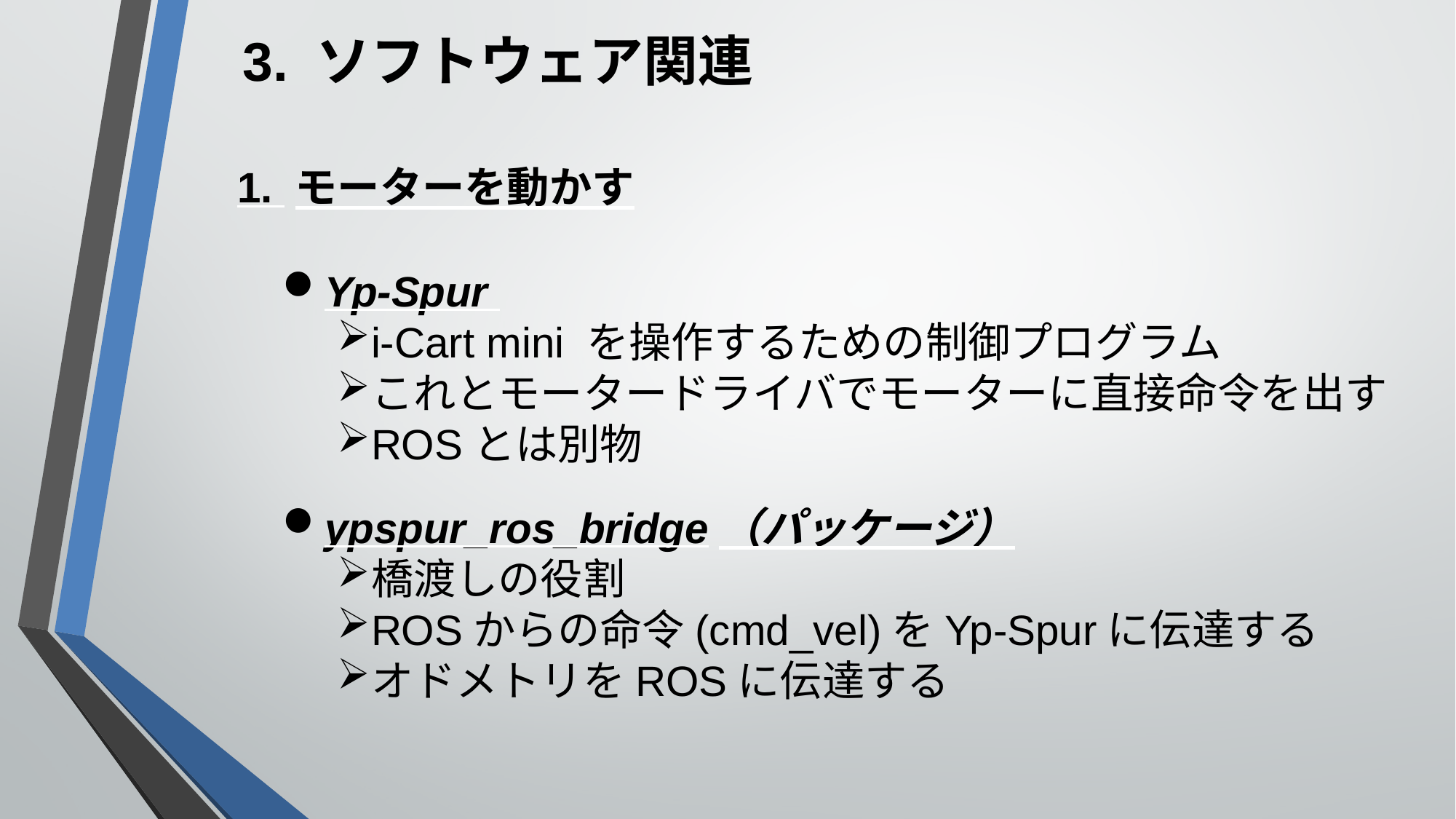

3. ソフトウェア関連
1. モーターを動かす
Yp-Spur
i-Cart mini を操作するための制御プログラム
これとモータードライバでモーターに直接命令を出す
ROSとは別物

ypspur_ros_bridge（パッケージ）
橋渡しの役割
ROSからの命令(cmd_vel)をYp-Spurに伝達する
オドメトリをROSに伝達する